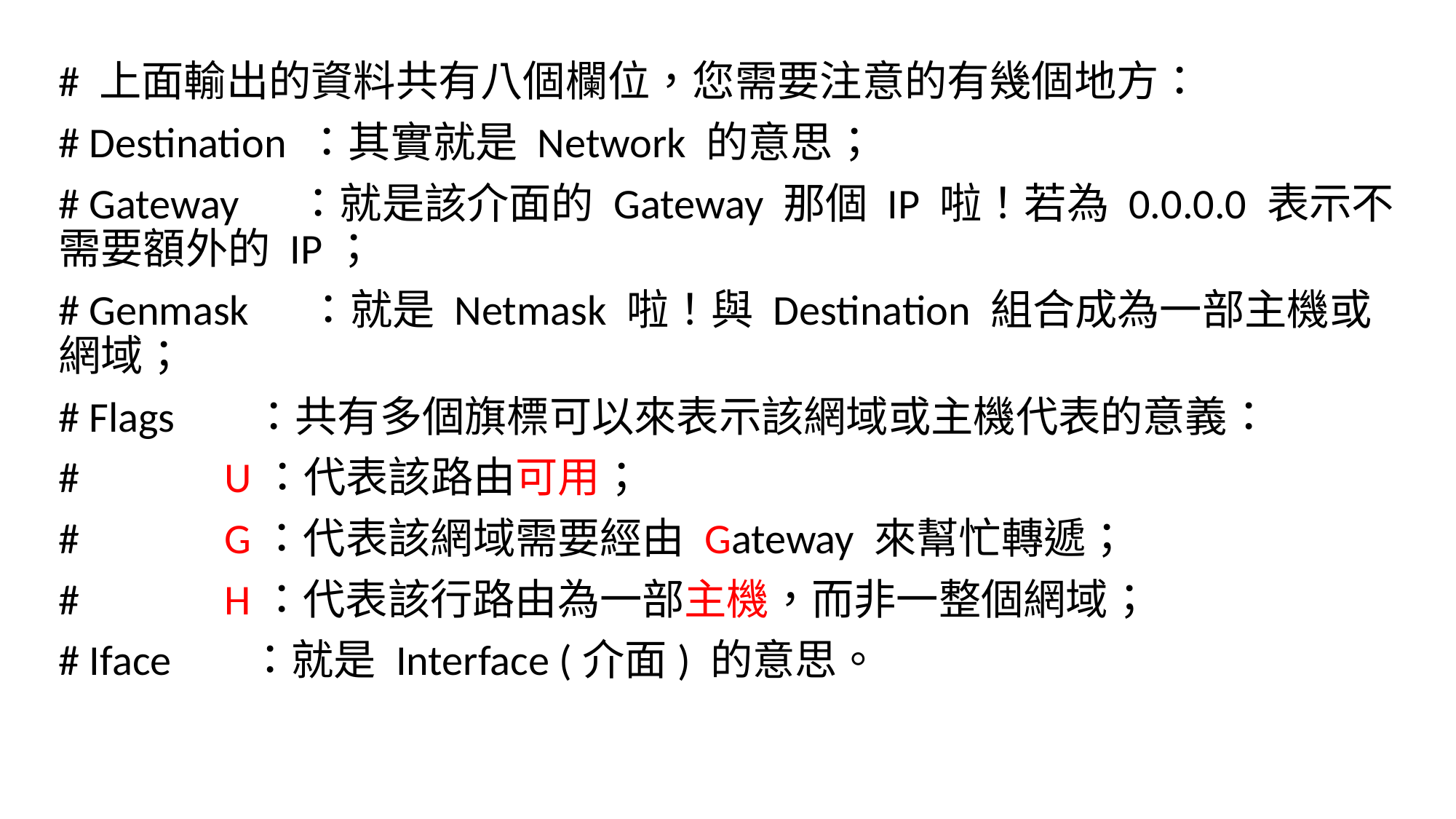

# 上面輸出的資料共有八個欄位，您需要注意的有幾個地方：
# Destination ：其實就是 Network 的意思；
# Gateway     ：就是該介面的 Gateway 那個 IP 啦！若為 0.0.0.0 表示不需要額外的 IP；
# Genmask     ：就是 Netmask 啦！與 Destination 組合成為一部主機或網域；
# Flags       ：共有多個旗標可以來表示該網域或主機代表的意義：
#               U：代表該路由可用；
#               G：代表該網域需要經由 Gateway 來幫忙轉遞；
#               H：代表該行路由為一部主機，而非一整個網域；
# Iface       ：就是 Interface (介面) 的意思。